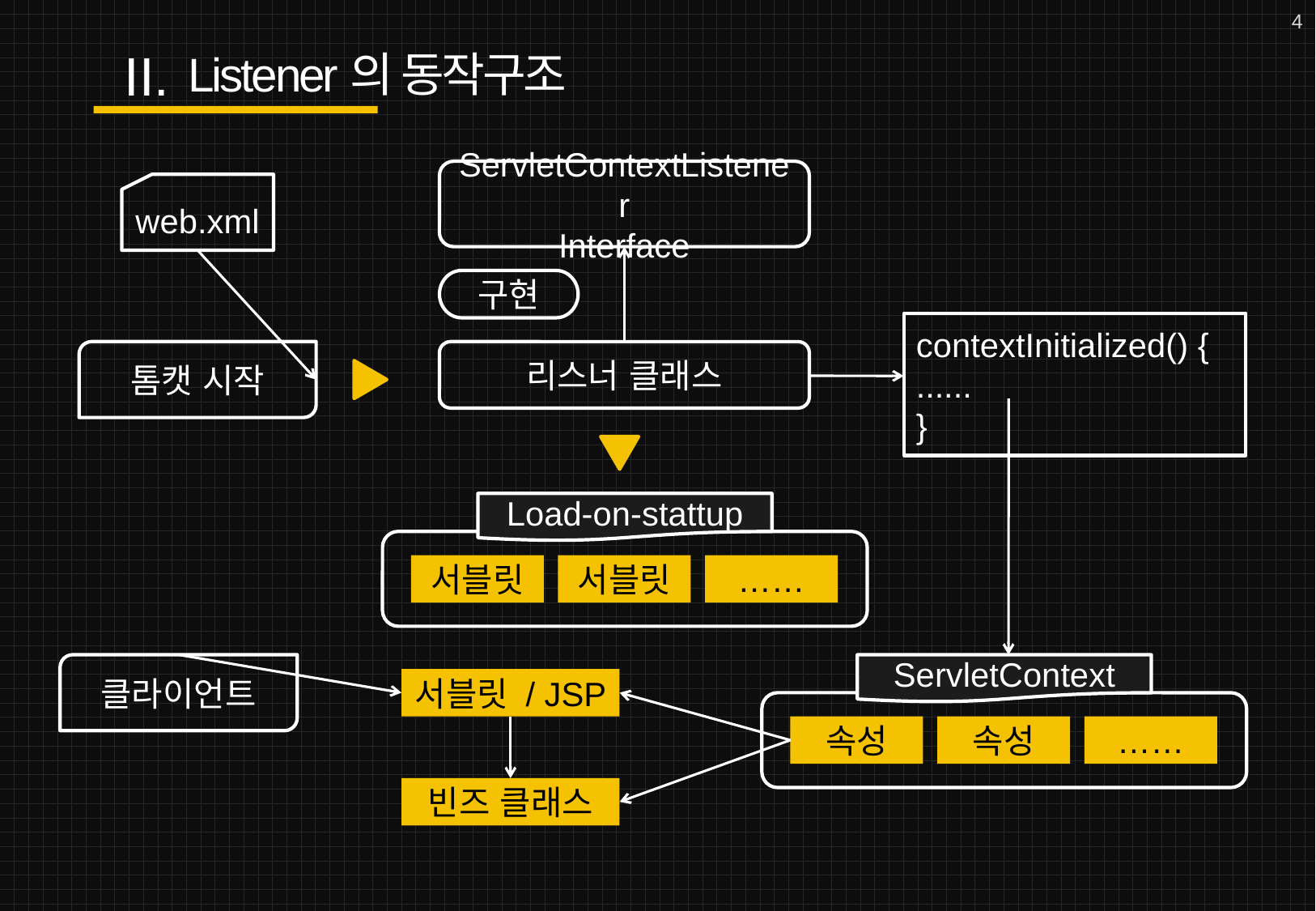

4

Listener의 동작구조

ServletContextListener
Interface
web.xml
구현
contextInitialized() {
......
}
톰캣 시작
리스너 클래스

Load-on-stattup

서블릿
서블릿
……
클라이언트
ServletContext

속성
속성
……
서블릿 / JSP
빈즈 클래스